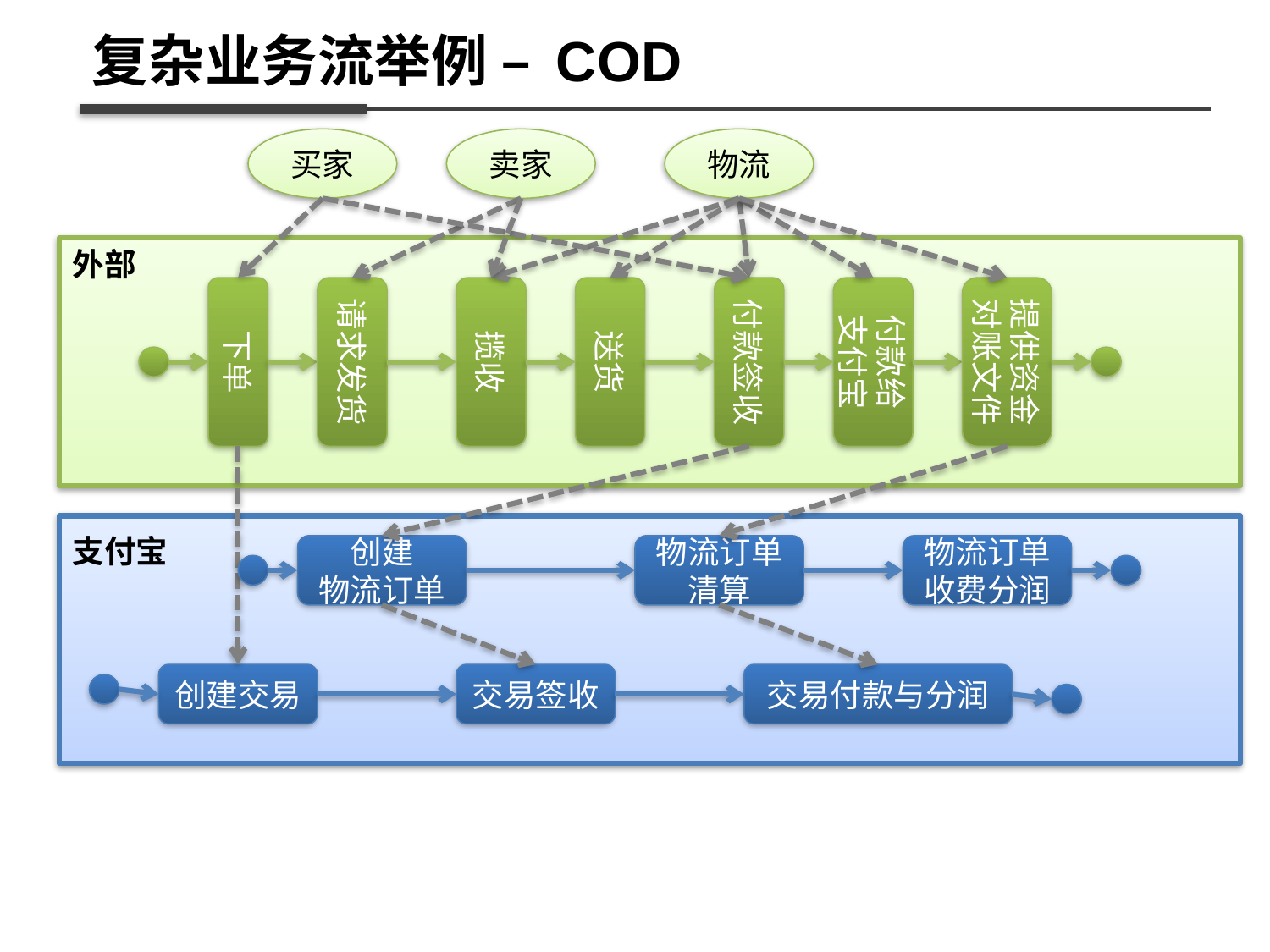

复杂业务流举例 – COD
买家
卖家
物流

外部
下单
请求发货
揽收
送货
付款签收
付款给
支付宝
提供资金对账文件

支付宝
创建
物流订单
物流订单清算
物流订单
收费分润

创建交易
交易签收
交易付款与分润